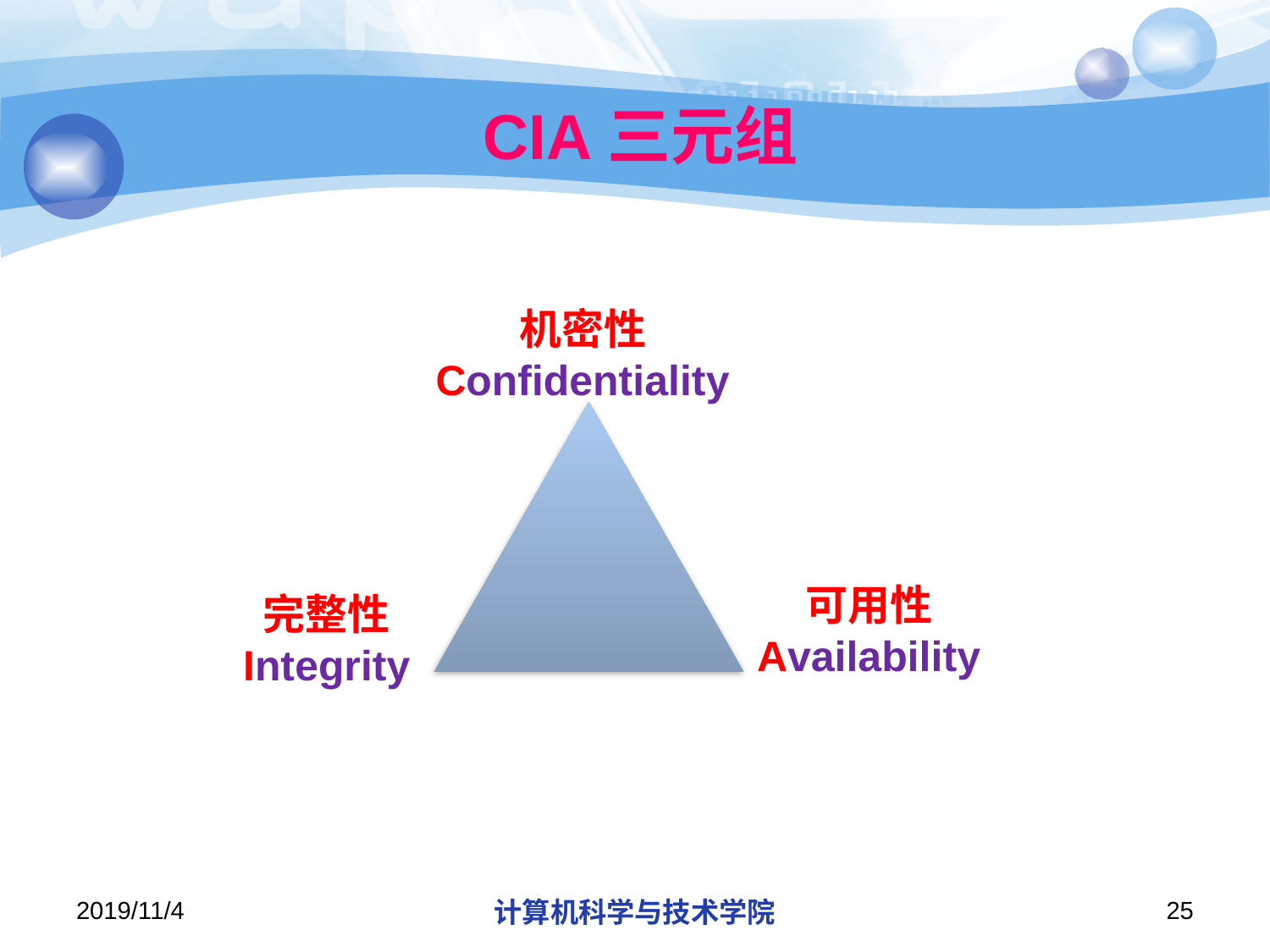

# CIA三元组
机密性
Confidentiality

可用性
Availability
完整性
Integrity
2019/11/4
计算机科学与技术学院
25